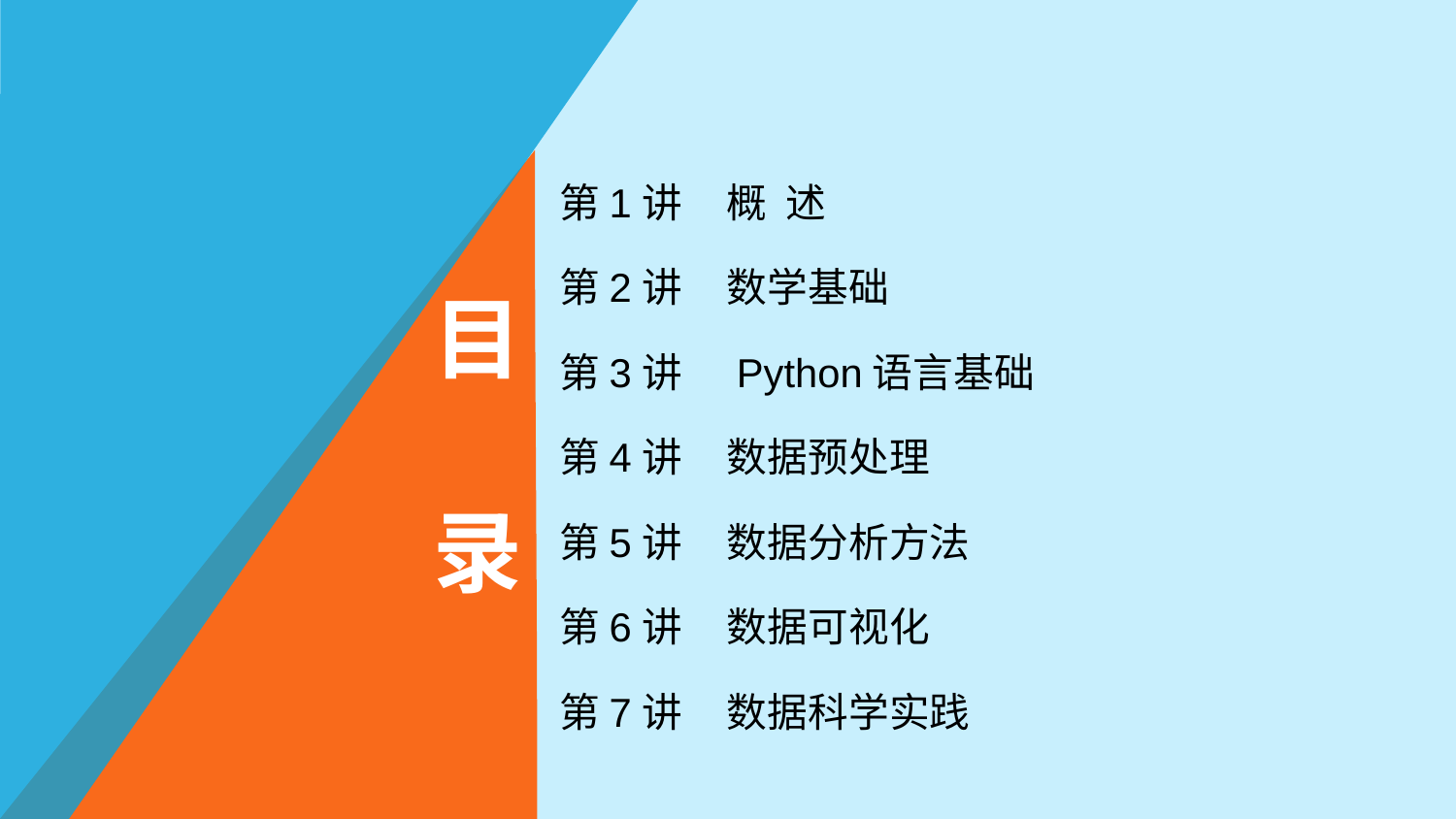

第1讲     概  述
第2讲     数学基础
第3讲     Python语言基础
第4讲     数据预处理
第5讲     数据分析方法
第6讲     数据可视化
第7讲     数据科学实践
目
录